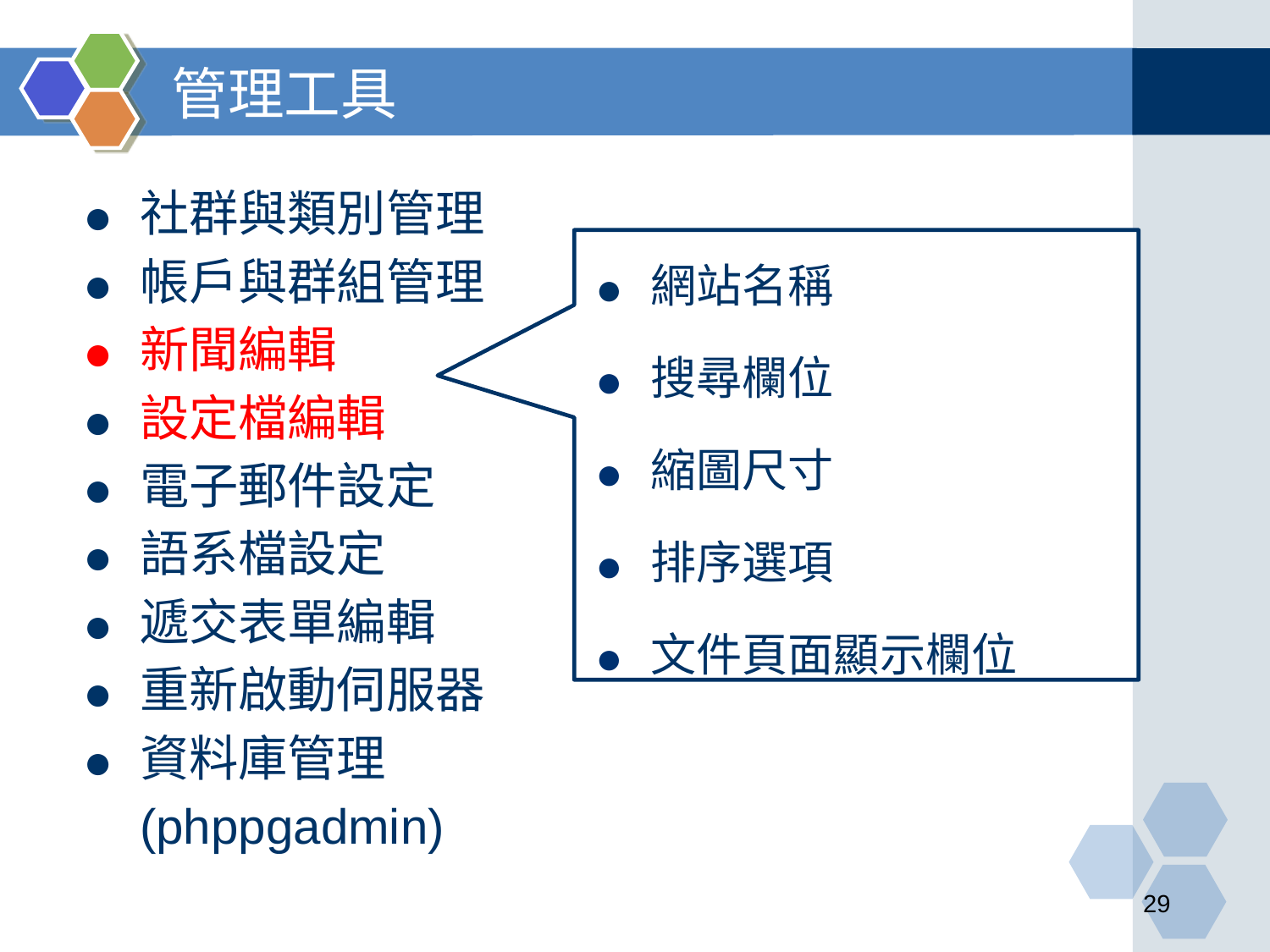

# 管理工具
社群與類別管理
帳戶與群組管理
新聞編輯
設定檔編輯
電子郵件設定
語系檔設定
遞交表單編輯
重新啟動伺服器
資料庫管理 (phppgadmin)
網站名稱
搜尋欄位
縮圖尺寸
排序選項
文件頁面顯示欄位
29